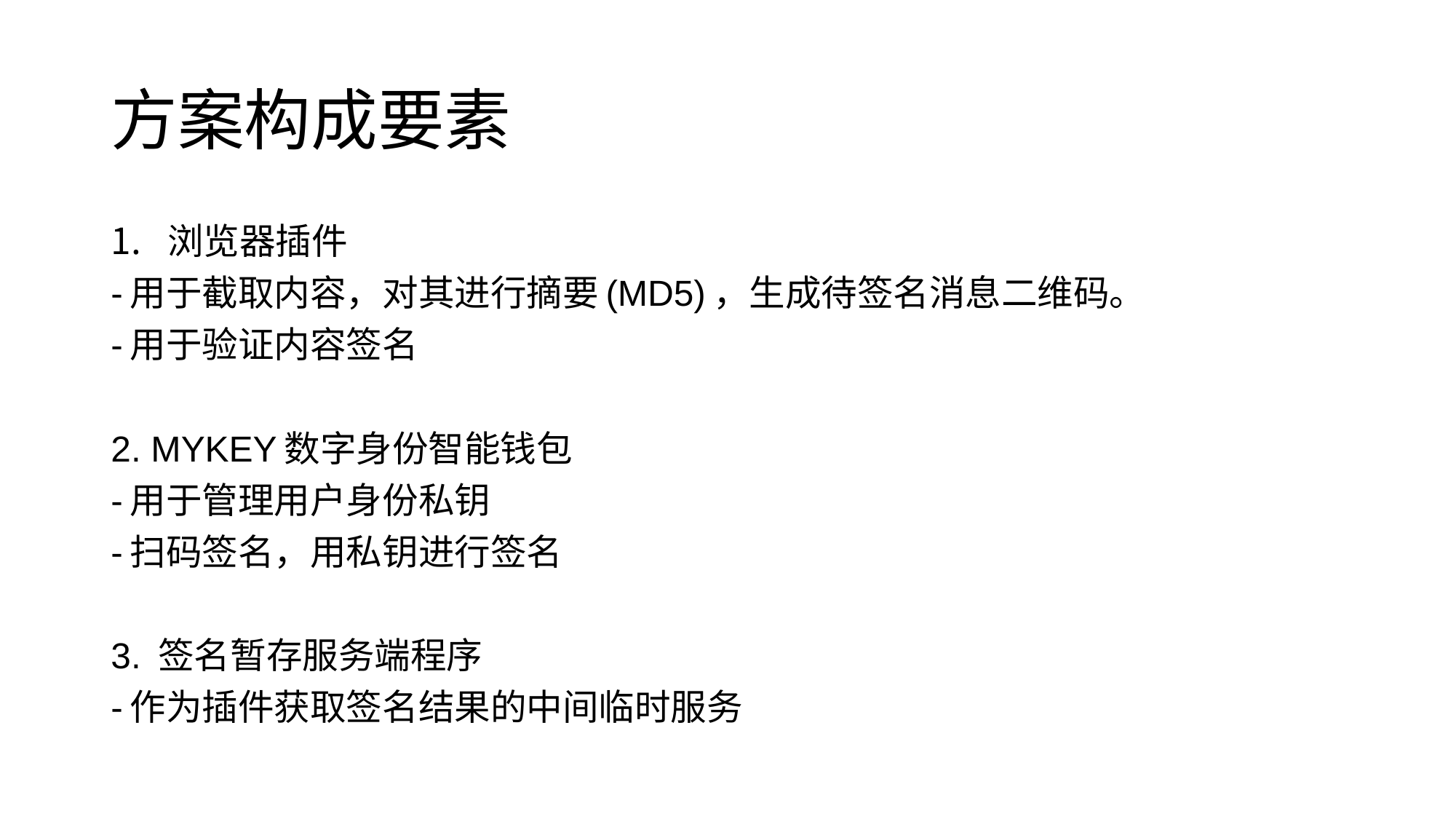

# 方案构成要素
浏览器插件
-用于截取内容，对其进行摘要(MD5)，生成待签名消息二维码。
-用于验证内容签名

2. MYKEY数字身份智能钱包
-用于管理用户身份私钥
-扫码签名，用私钥进行签名

3. 签名暂存服务端程序
-作为插件获取签名结果的中间临时服务